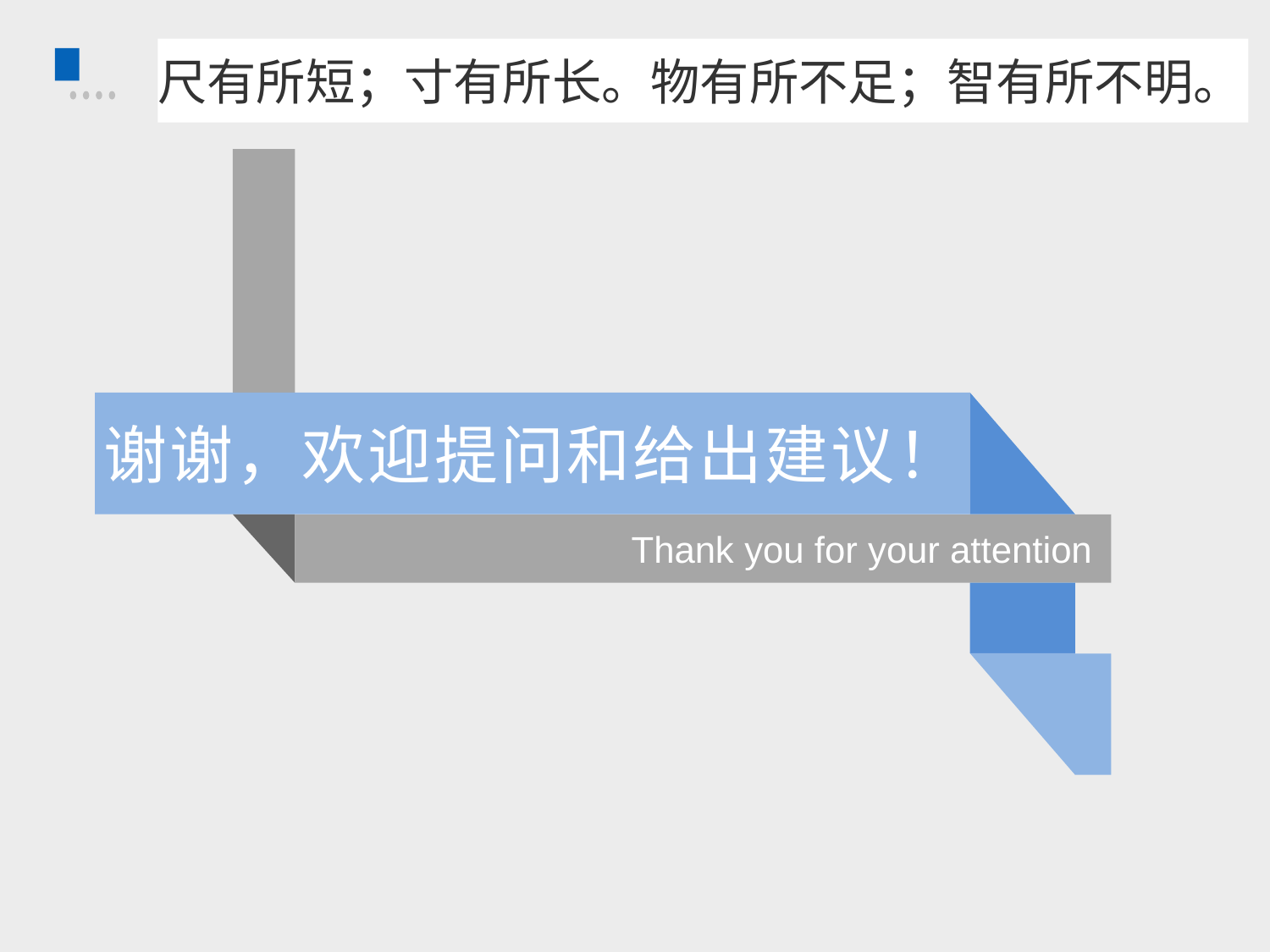

尺有所短；寸有所长。物有所不足；智有所不明。

谢谢，欢迎提问和给出建议！

Thank you for your attention